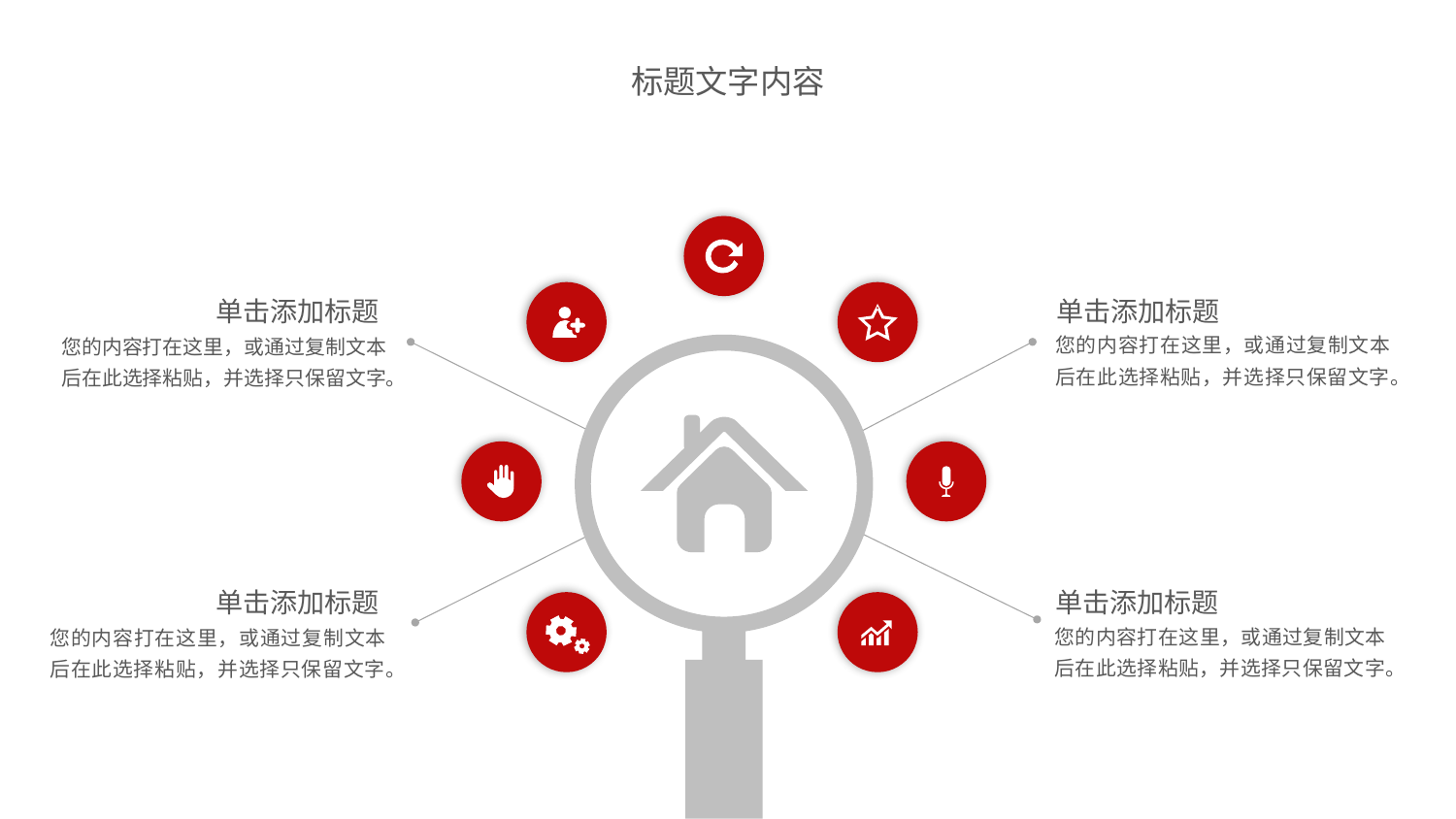

标题文字内容

单击添加标题
您的内容打在这里，或通过复制文本后在此选择粘贴，并选择只保留文字。
单击添加标题
您的内容打在这里，或通过复制文本后在此选择粘贴，并选择只保留文字。

单击添加标题
您的内容打在这里，或通过复制文本后在此选择粘贴，并选择只保留文字。
单击添加标题
您的内容打在这里，或通过复制文本后在此选择粘贴，并选择只保留文字。